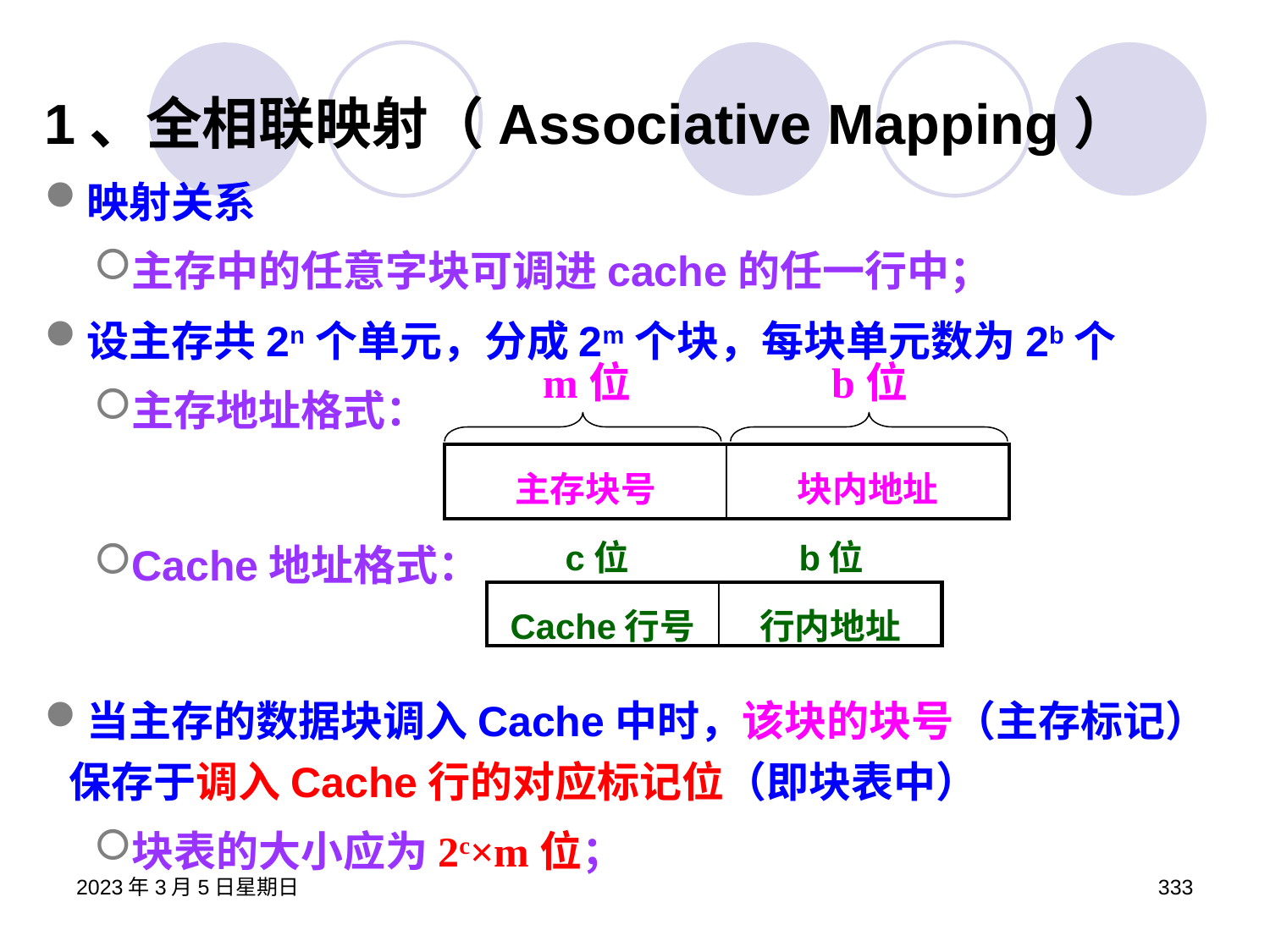

# 1、全相联映射（Associative Mapping）
映射关系
主存中的任意字块可调进cache的任一行中；
设主存共2n个单元，分成2m个块，每块单元数为2b个
主存地址格式：

Cache地址格式：

当主存的数据块调入Cache中时，该块的块号（主存标记）保存于调入Cache行的对应标记位（即块表中）
块表的大小应为2c×m位；

m位
b位
| 主存块号 | 块内地址 |
| --- | --- |
c位
b位
| Cache行号 | 行内地址 |
| --- | --- |
2023年3月5日星期日
333